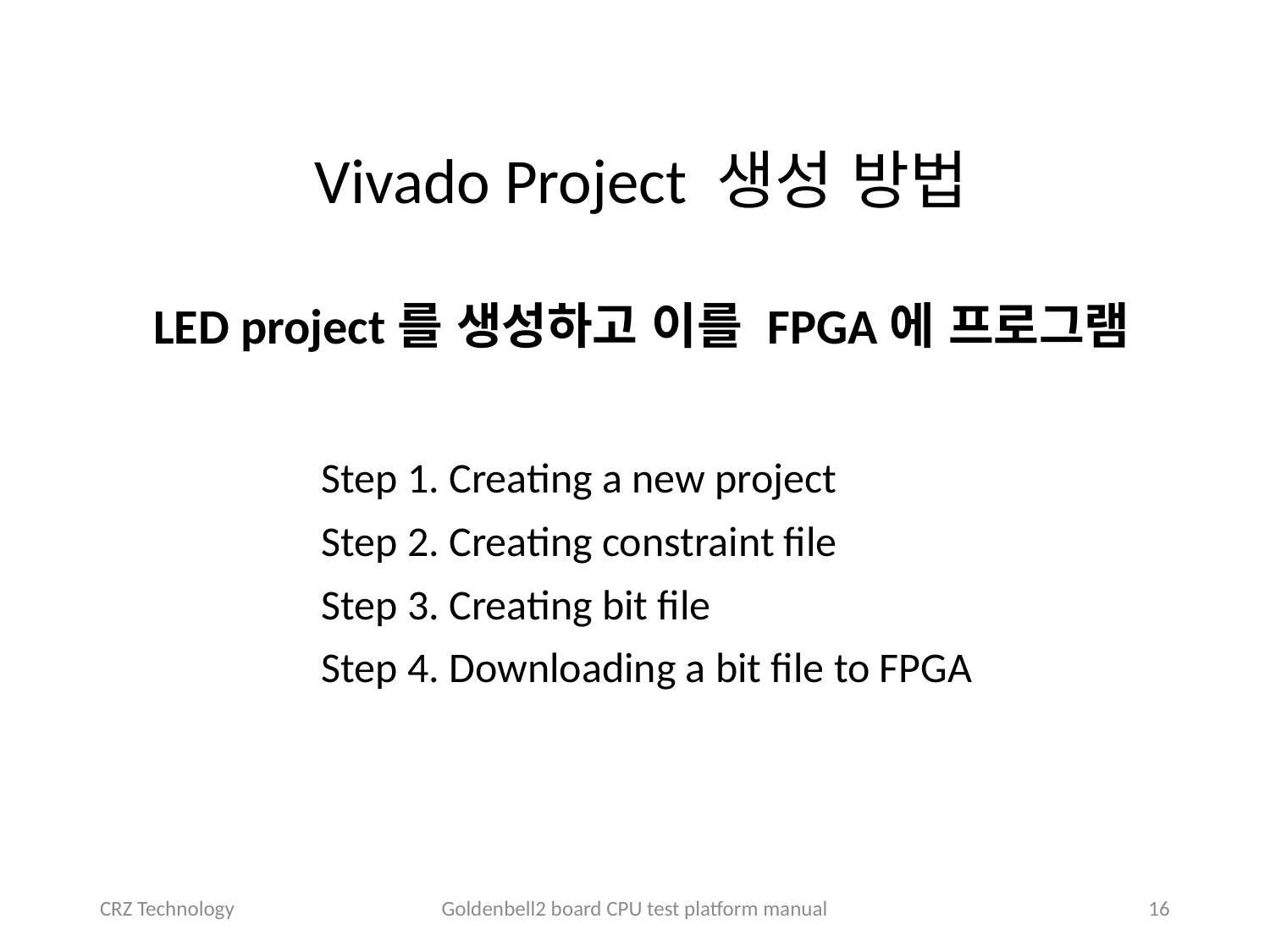

# Vivado Project 생성 방법 LED project를 생성하고 이를 FPGA에 프로그램
Step 1. Creating a new project
Step 2. Creating constraint file
Step 3. Creating bit file
Step 4. Downloading a bit file to FPGA

CRZ Technology
Goldenbell2 board CPU test platform manual
16